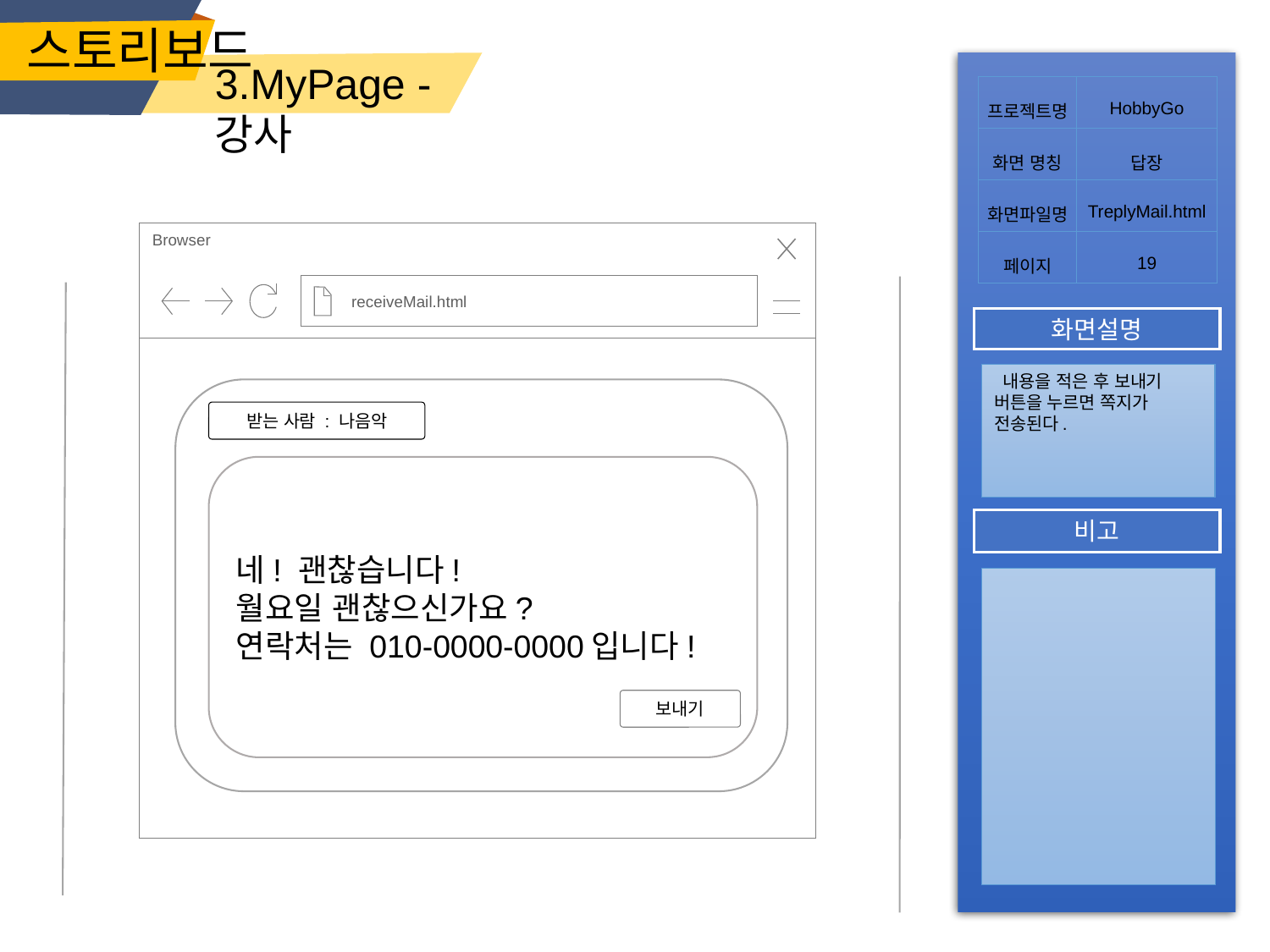

스토리보드
3.MyPage - 강사

| 프로젝트명 | HobbyGo |
| --- | --- |
| 화면 명칭 | 답장 |
| 화면파일명 | TreplyMail.html |
| 페이지 | 19 |
Browser

    receiveMail.html

보내기
화면설명
 내용을 적은 후 보내기 버튼을 누르면 쪽지가 전송된다.
받는 사람 : 나음악
네! 괜찮습니다!
월요일 괜찮으신가요?
연락처는 010-0000-0000입니다!
비고